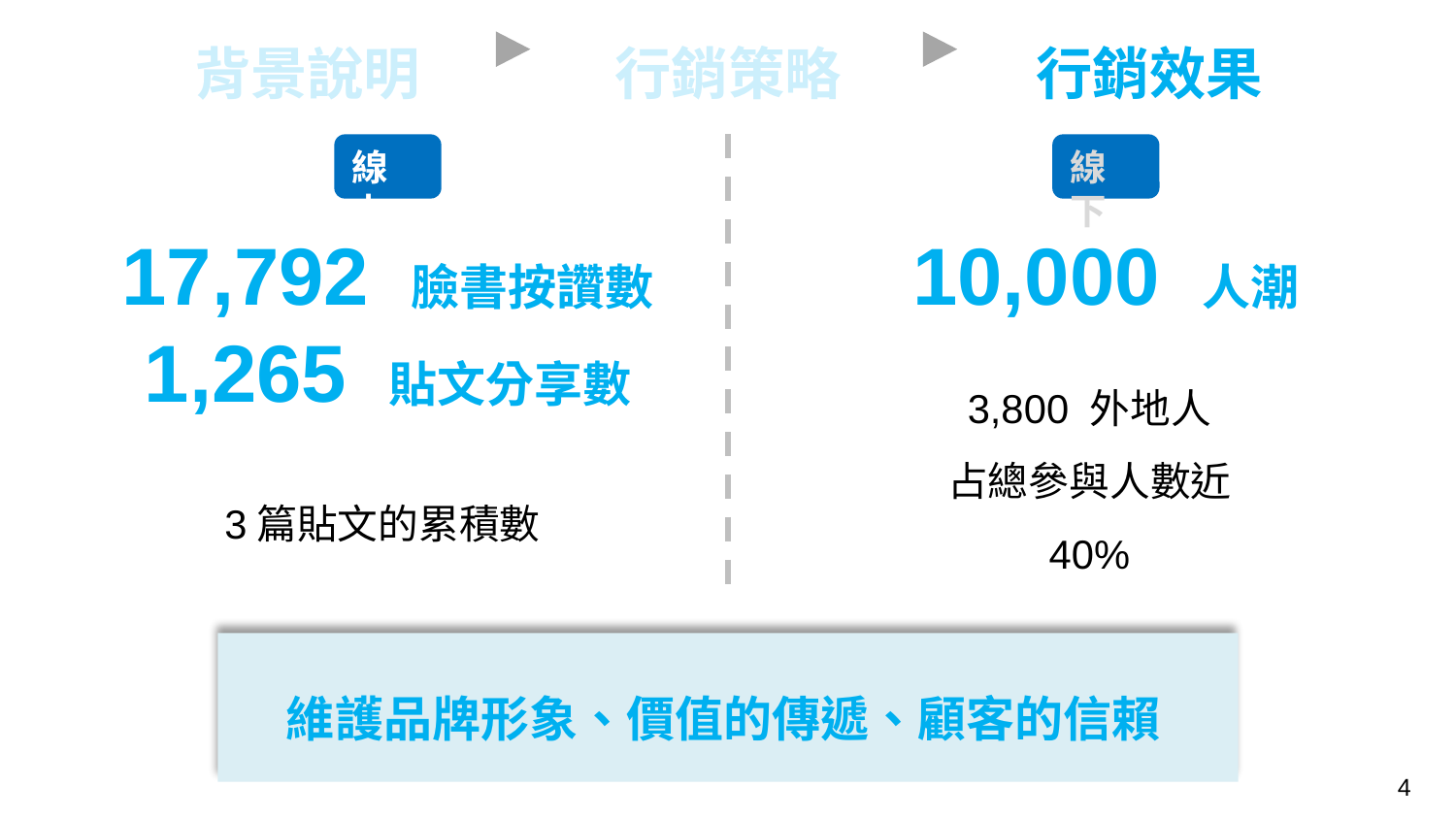

背景說明
行銷策略
行銷效果

線上
17,792 臉書按讚數
1,265 貼文分享數
3篇貼文的累積數
線下
10,000 人潮
3,800 外地人
占總參與人數近
40%

維護品牌形象、價值的傳遞、顧客的信賴
4